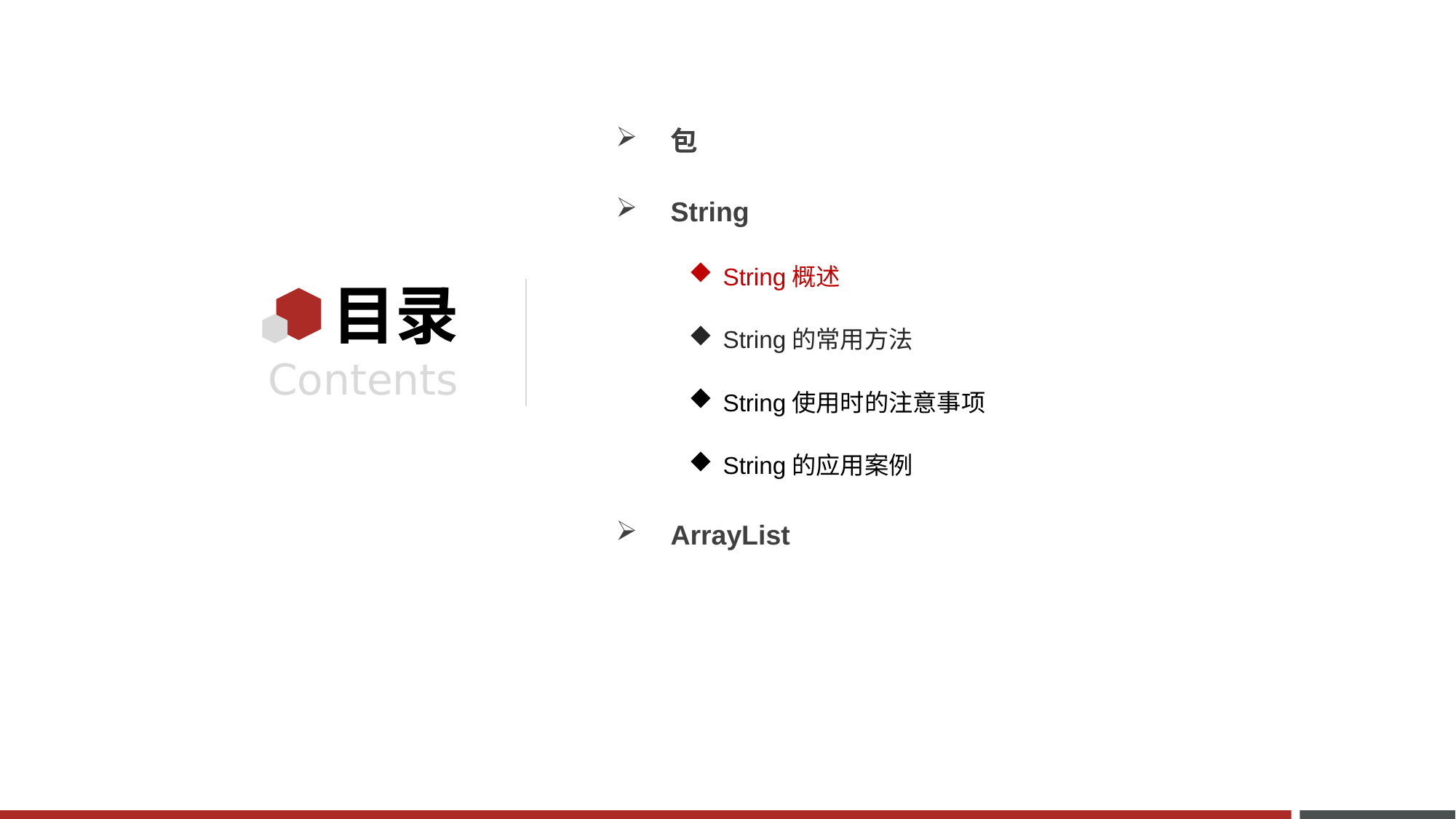

包
String
String概述
String的常用方法
String使用时的注意事项
String的应用案例
ArrayList